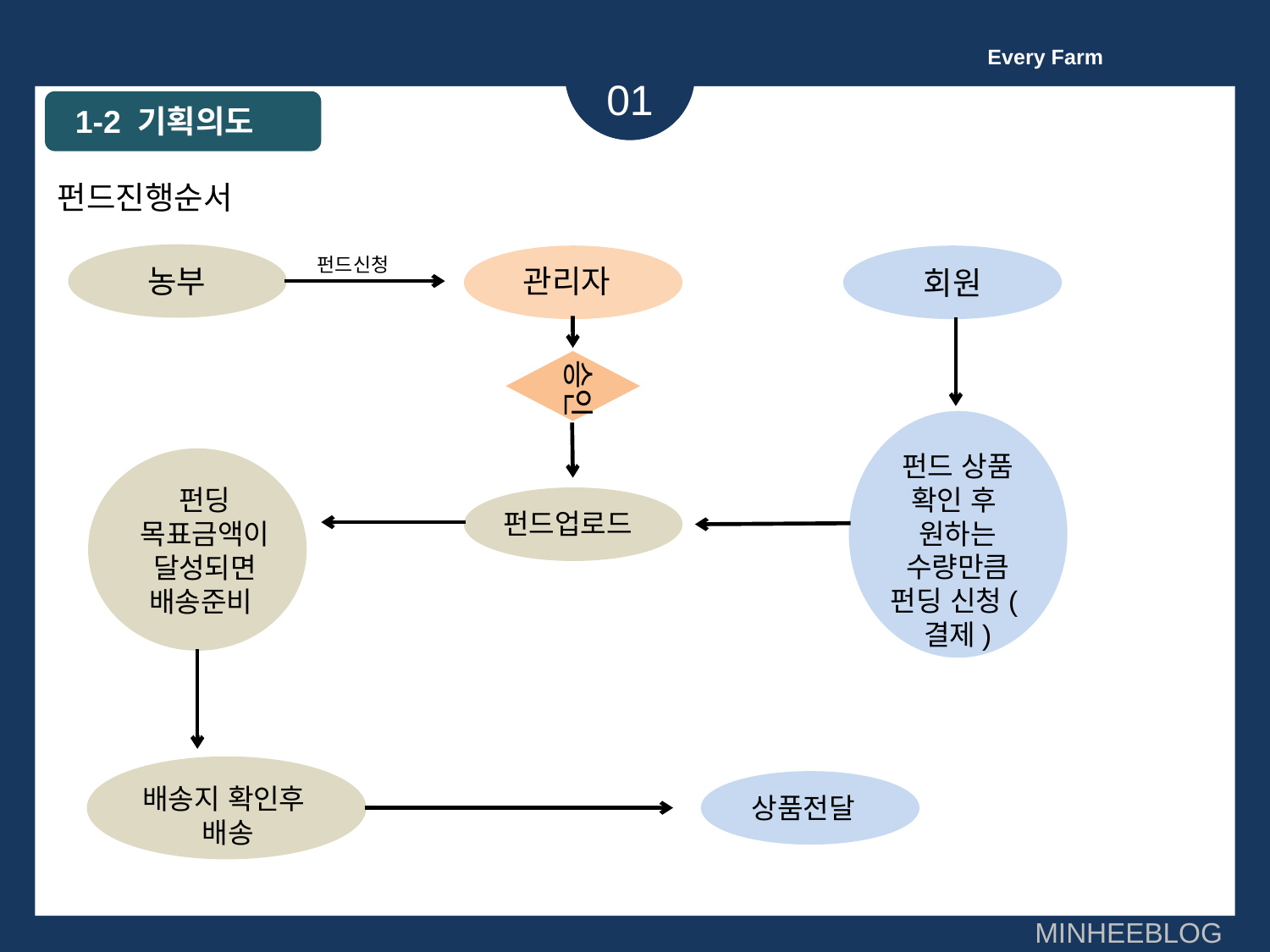

Every Farm
01

  1-2 기획의도

펀드진행순서

펀드신청

농부
관리자
회원
승인

펀드 상품 확인 후
원하는 수량만큼 펀딩 신청(결제)

펀딩 목표금액이
달성되면 배송준비

펀드업로드

배송지 확인후
배송
상품전달
MINHEEBLOG